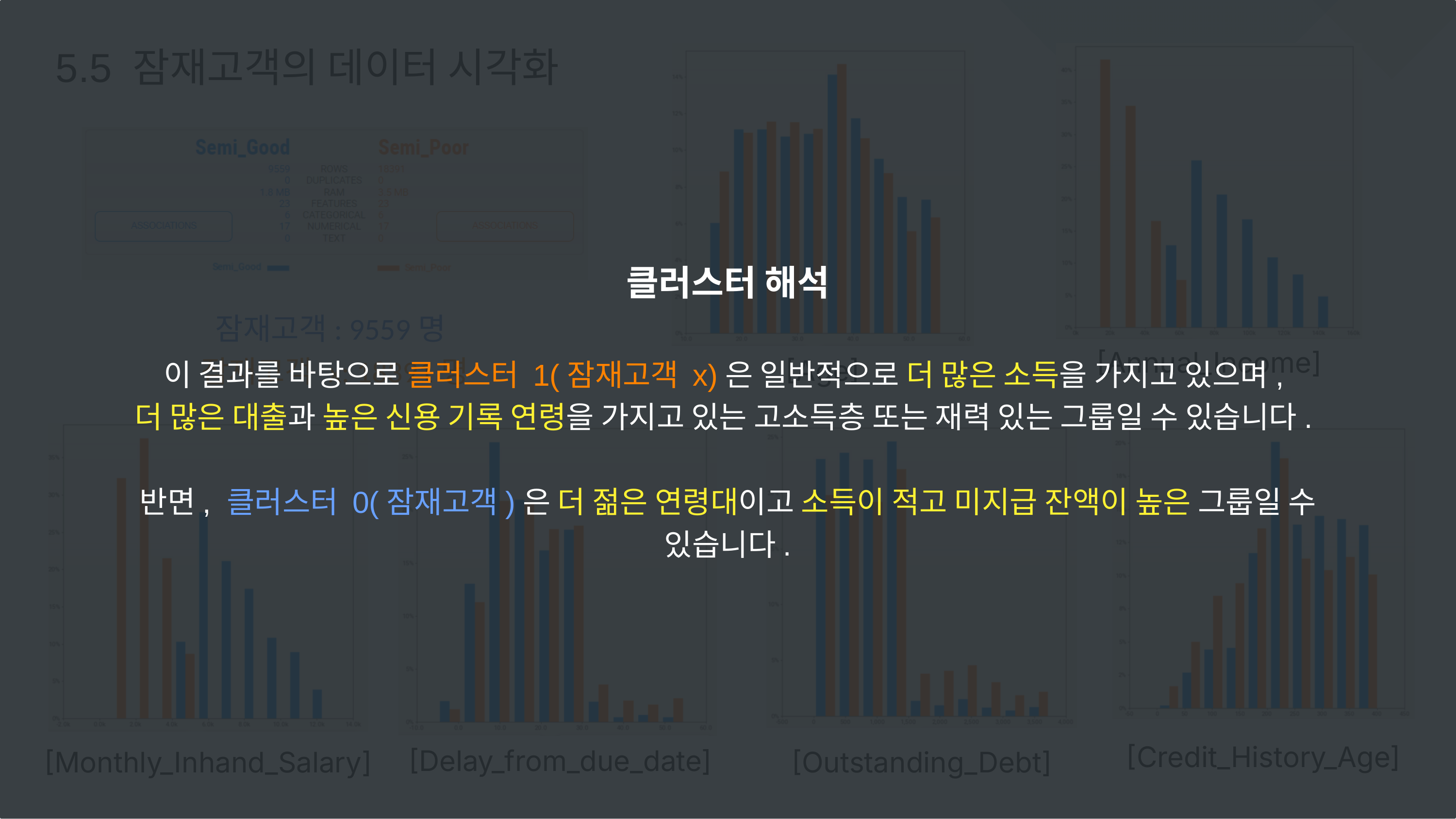

5.5 잠재고객의 데이터 시각화

클러스터 해석

이 결과를 바탕으로 클러스터 1(잠재고객 x)은 일반적으로 더 많은 소득을 가지고 있으며,
더 많은 대출과 높은 신용 기록 연령을 가지고 있는 고소득층 또는 재력 있는 그룹일 수 있습니다.

반면, 클러스터 0(잠재고객)은 더 젊은 연령대이고 소득이 적고 미지급 잔액이 높은 그룹일 수 있습니다.
잠재고객: 9559명
[Annual_Income]
잠재고객 x: 18391명
[Age]

[Credit_History_Age]
[Delay_from_due_date]
[Monthly_Inhand_Salary]
[Outstanding_Debt]